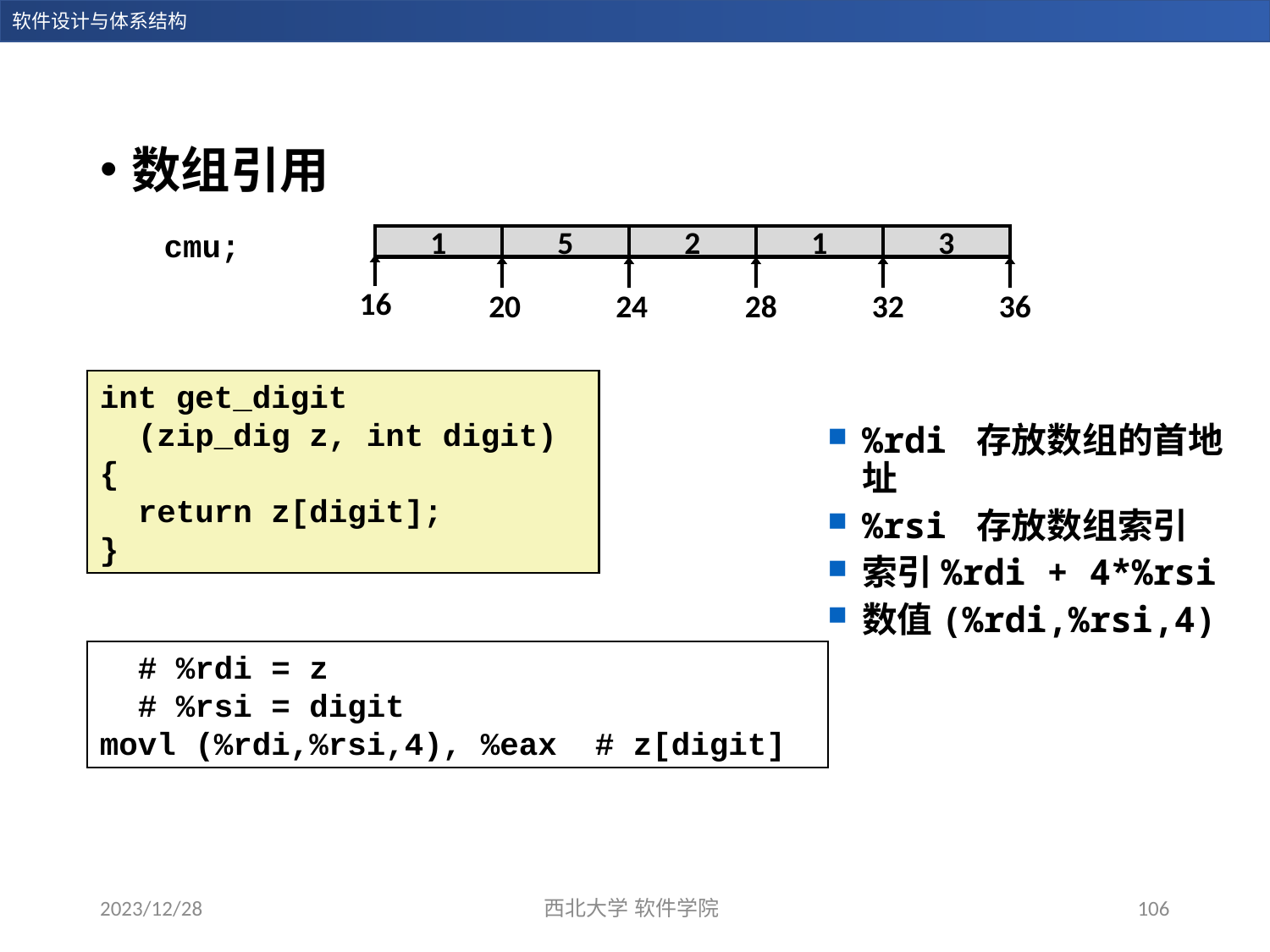

数组引用
cmu;
1
5
2
1
3

16
20
24
28
32
36
int get_digit
  (zip_dig z, int digit)
{
  return z[digit];
}
%rdi 存放数组的首地址
%rsi 存放数组索引
索引%rdi + 4*%rsi
数值(%rdi,%rsi,4)
  # %rdi = z
  # %rsi = digit
movl (%rdi,%rsi,4), %eax  # z[digit]
2023/12/28
西北大学 软件学院
106